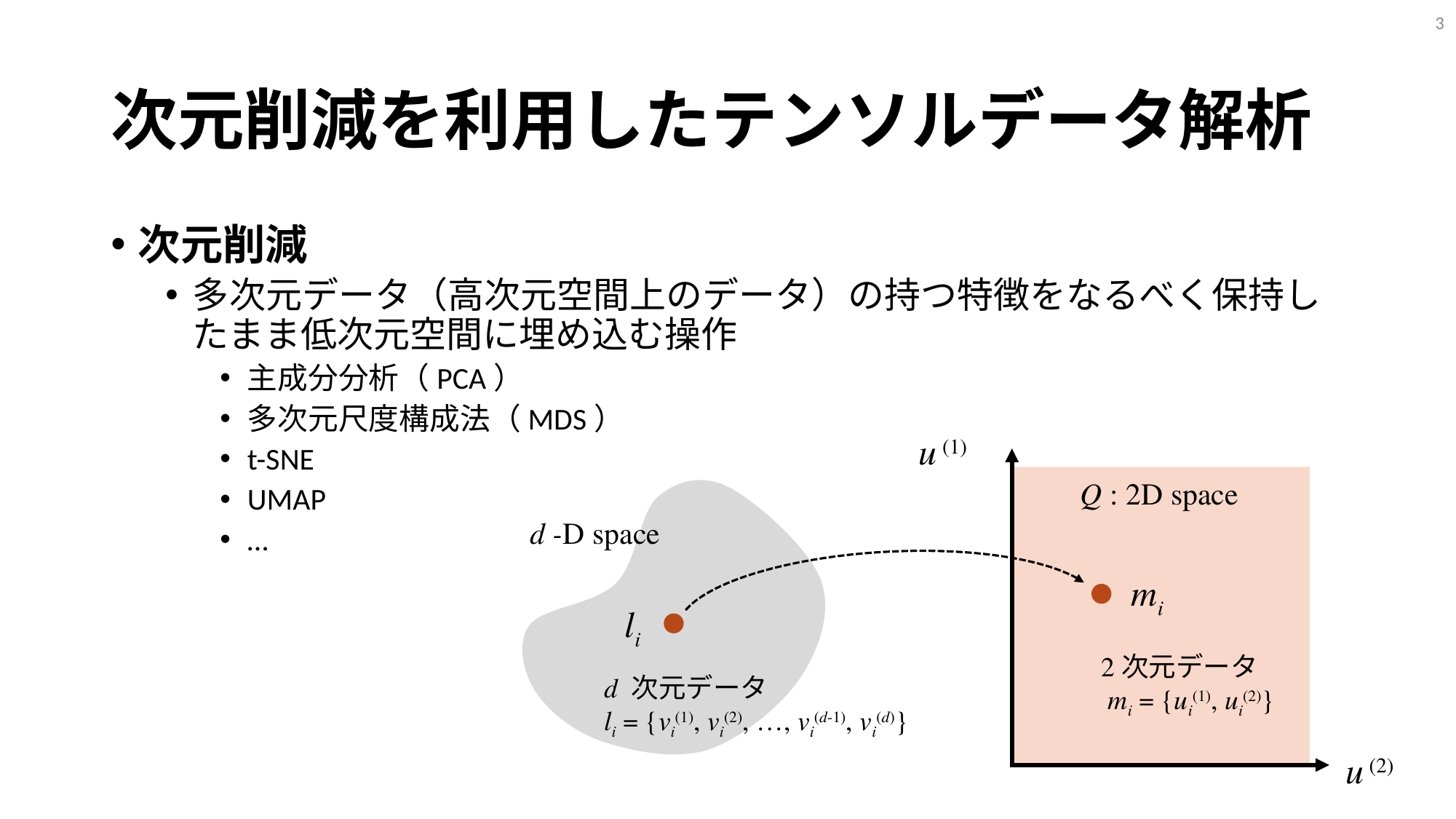

3
# 次元削減を利用したテンソルデータ解析
次元削減
多次元データ（高次元空間上のデータ）の持つ特徴をなるべく保持したまま低次元空間に埋め込む操作
主成分分析（PCA）
多次元尺度構成法（MDS）
t-SNE
UMAP
…
u (1)

Q : 2D space

d -D space

mi

li

u (2)
2次元データ
 mi = {ui(1), ui(2)}
d 次元データ
li = {vi(1), vi(2), …, vi(d-1), vi(d)}